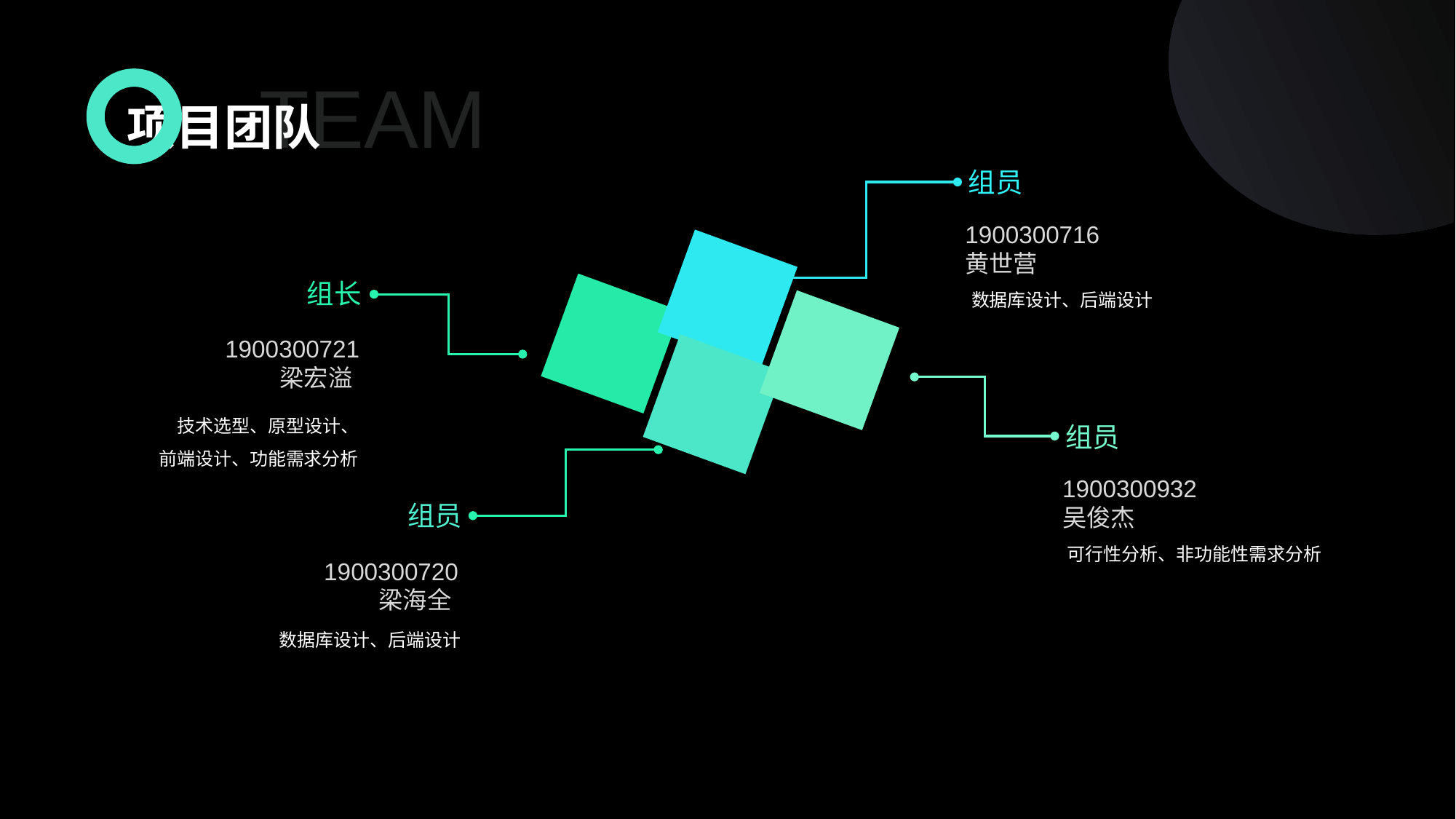

TEAM

项目团队
组员
1900300716
黄世营

组长
数据库设计、后端设计

1900300721
         梁宏溢

技术选型、原型设计、
前端设计、功能需求分析
组员
1900300932
吴俊杰
组员
可行性分析、非功能性需求分析
1900300720
         梁海全
数据库设计、后端设计